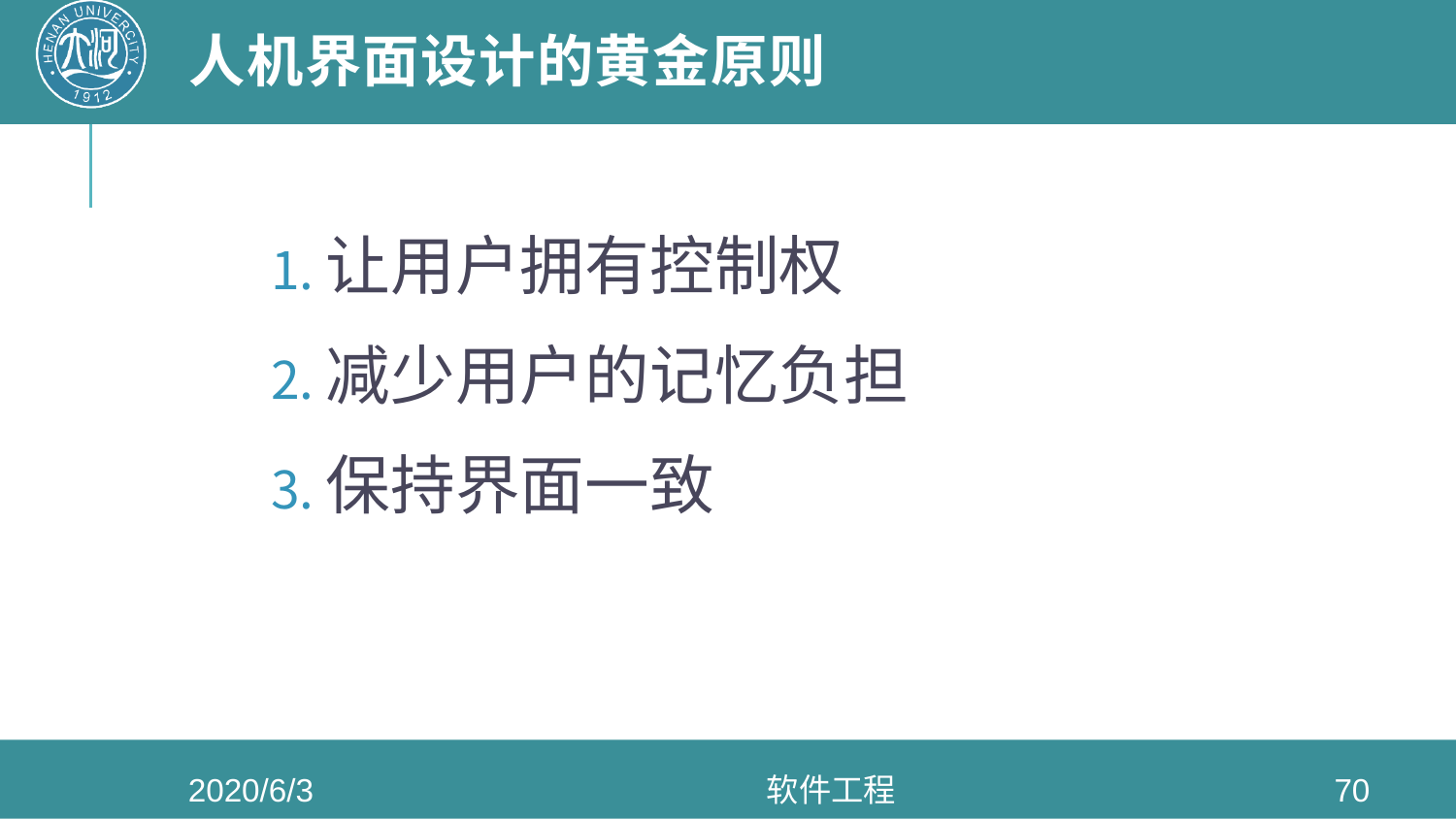

# 人机界面设计的黄金原则
让用户拥有控制权
减少用户的记忆负担
保持界面一致
2020/6/3
软件工程
70